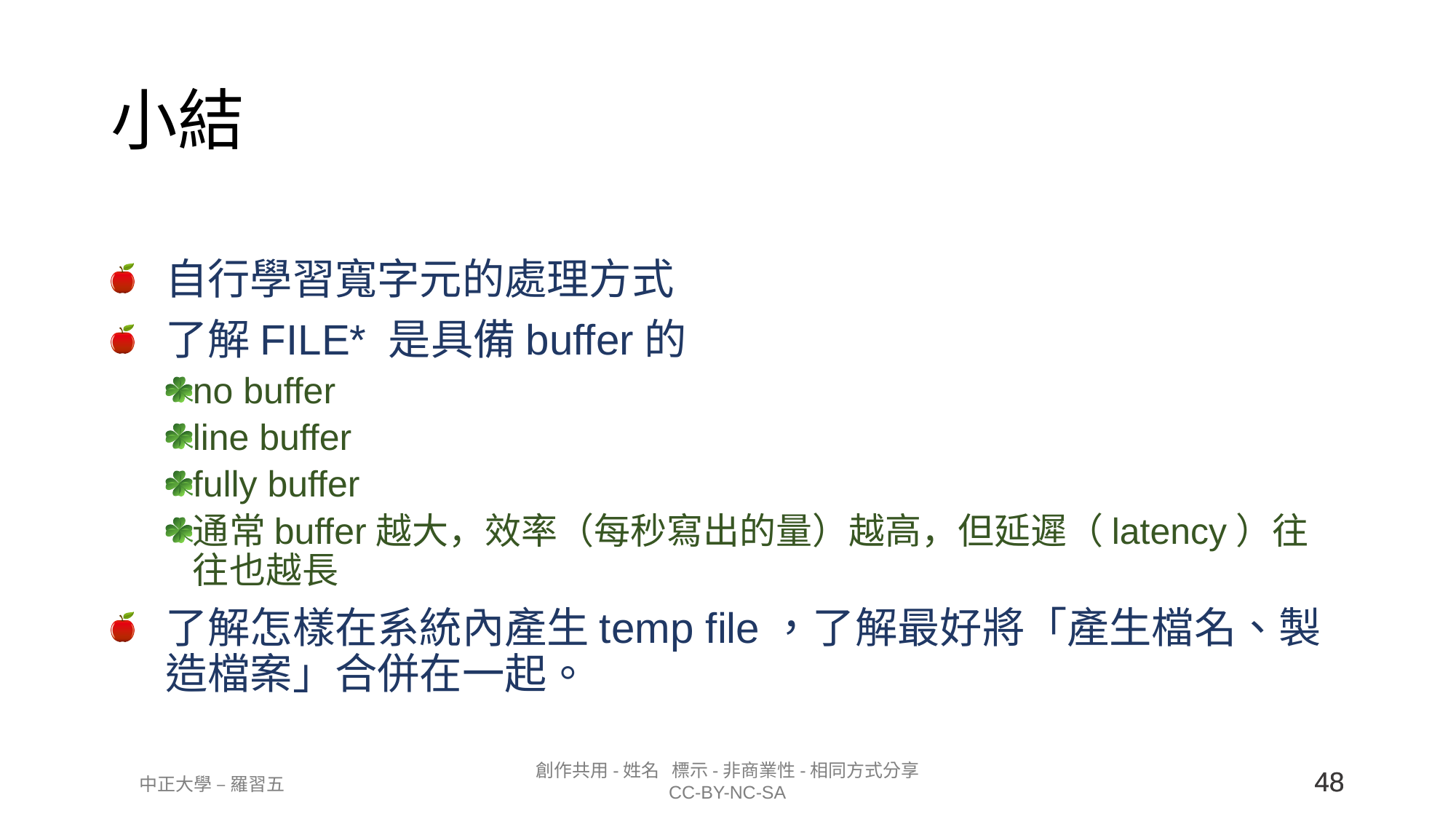

# 小結
自行學習寬字元的處理方式
了解FILE* 是具備buffer的
no buffer
line buffer
fully buffer
通常buffer越大，效率（每秒寫出的量）越高，但延遲（latency）往往也越長
了解怎樣在系統內產生temp file，了解最好將「產生檔名、製造檔案」合併在一起。